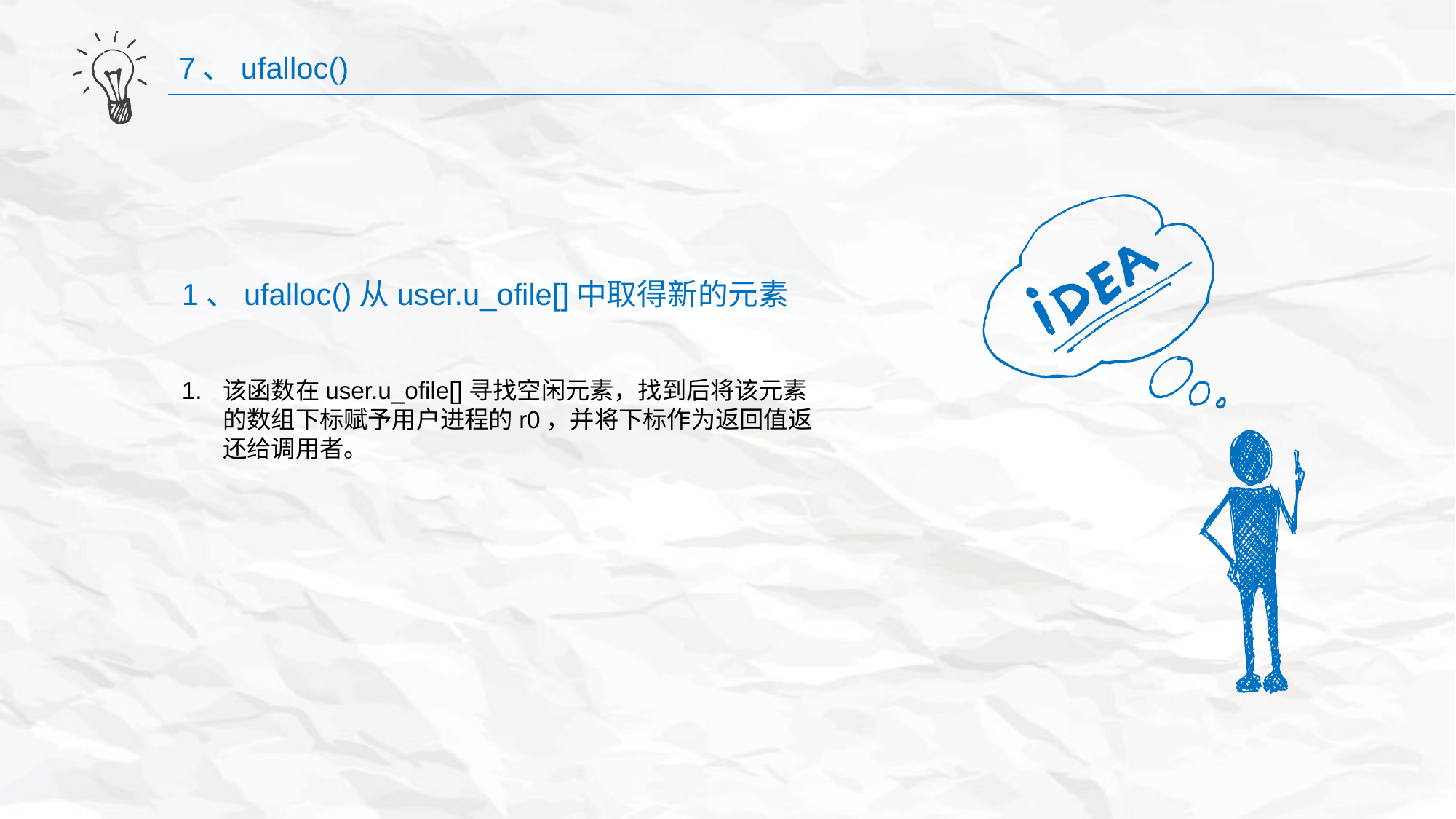

7、ufalloc()

1、ufalloc()从user.u_ofile[]中取得新的元素
该函数在user.u_ofile[]寻找空闲元素，找到后将该元素的数组下标赋予用户进程的r0，并将下标作为返回值返还给调用者。